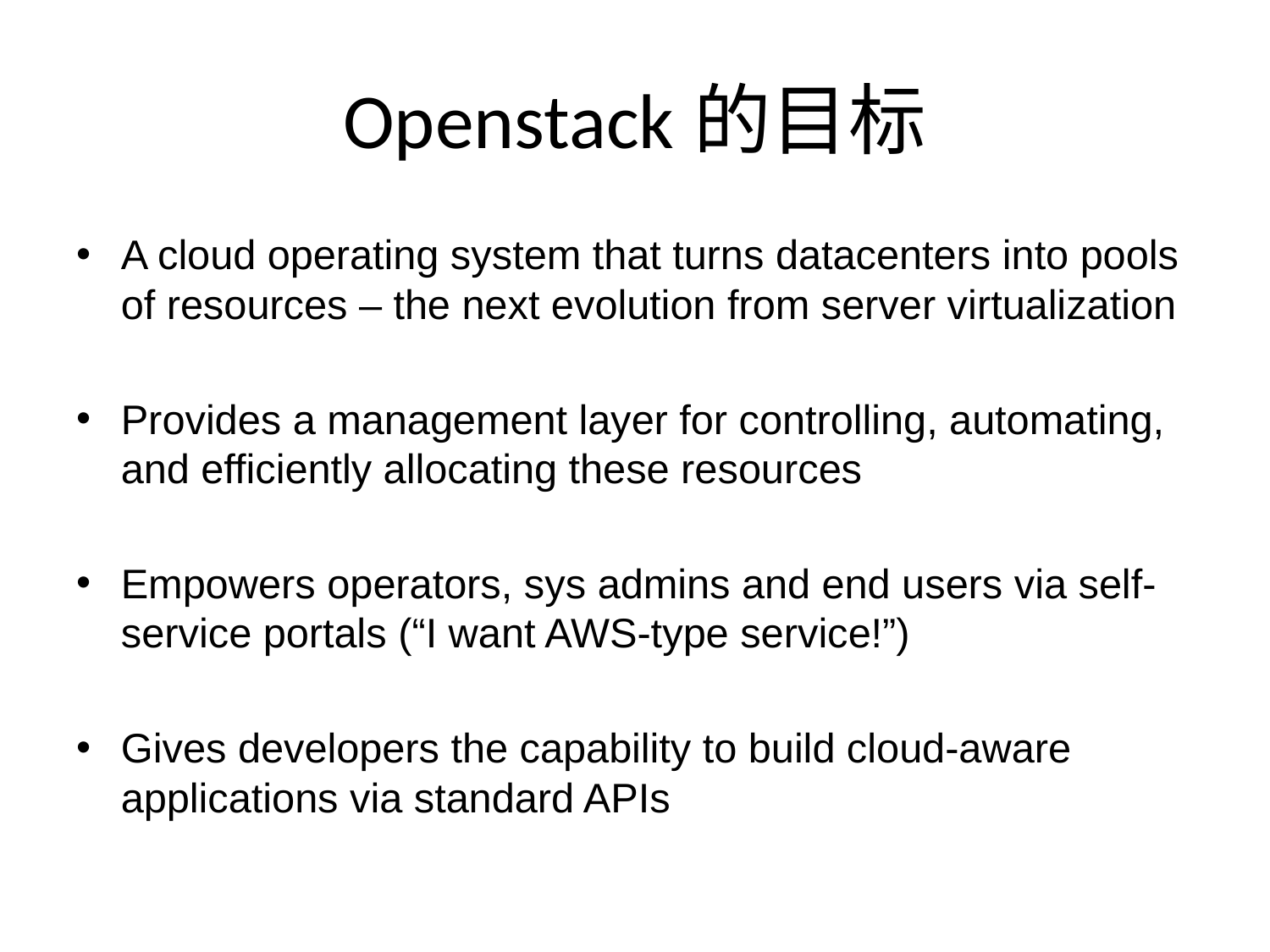

# Openstack的目标
A cloud operating system that turns datacenters into pools of resources – the next evolution from server virtualization

Provides a management layer for controlling, automating, and efficiently allocating these resources

Empowers operators, sys admins and end users via self-service portals (“I want AWS-type service!”)

Gives developers the capability to build cloud-aware applications via standard APIs